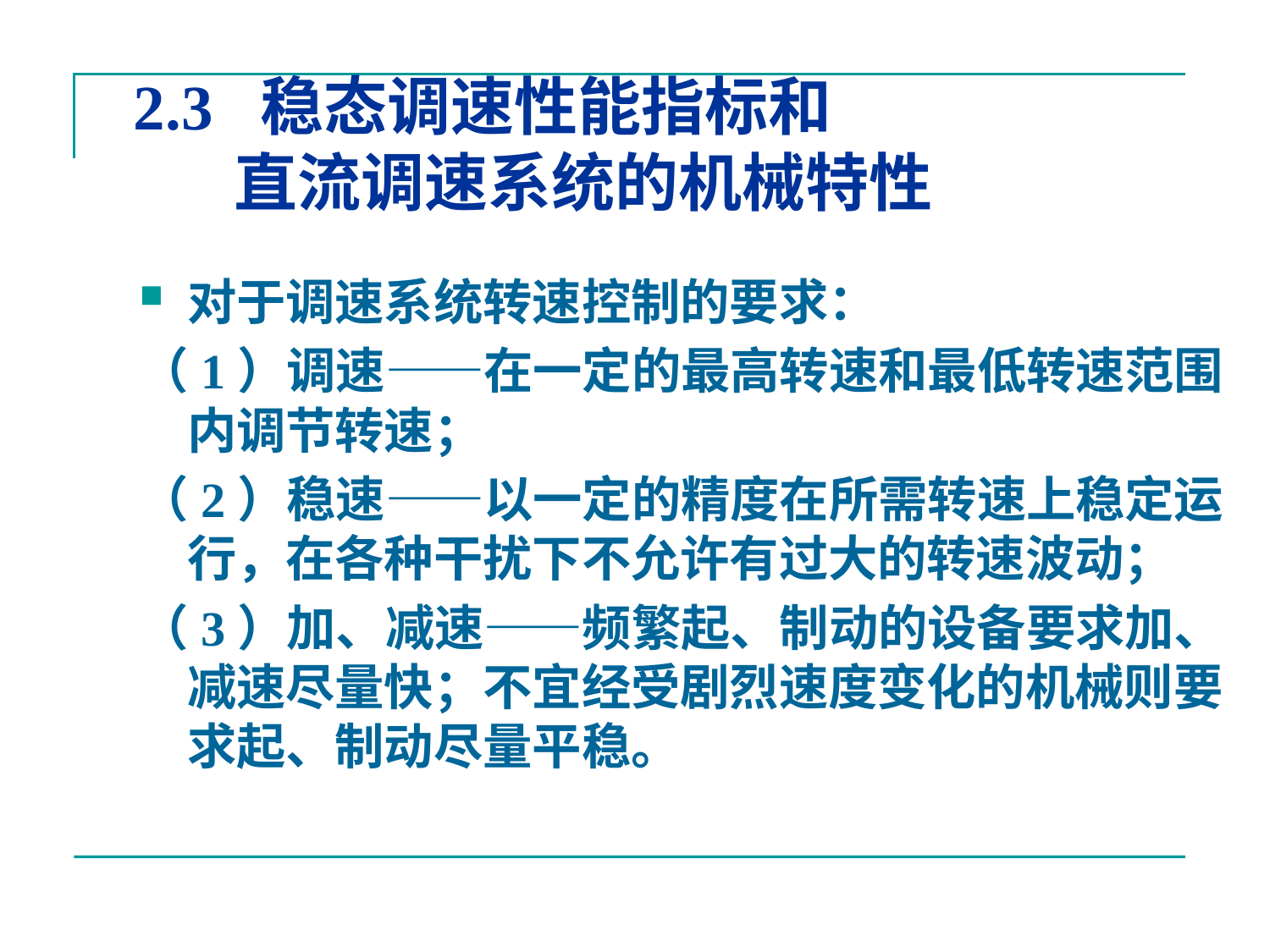

# 2.3  稳态调速性能指标和 直流调速系统的机械特性
对于调速系统转速控制的要求：
（1）调速——在一定的最高转速和最低转速范围内调节转速；
（2）稳速——以一定的精度在所需转速上稳定运行，在各种干扰下不允许有过大的转速波动；
（3）加、减速——频繁起、制动的设备要求加、减速尽量快；不宜经受剧烈速度变化的机械则要求起、制动尽量平稳。